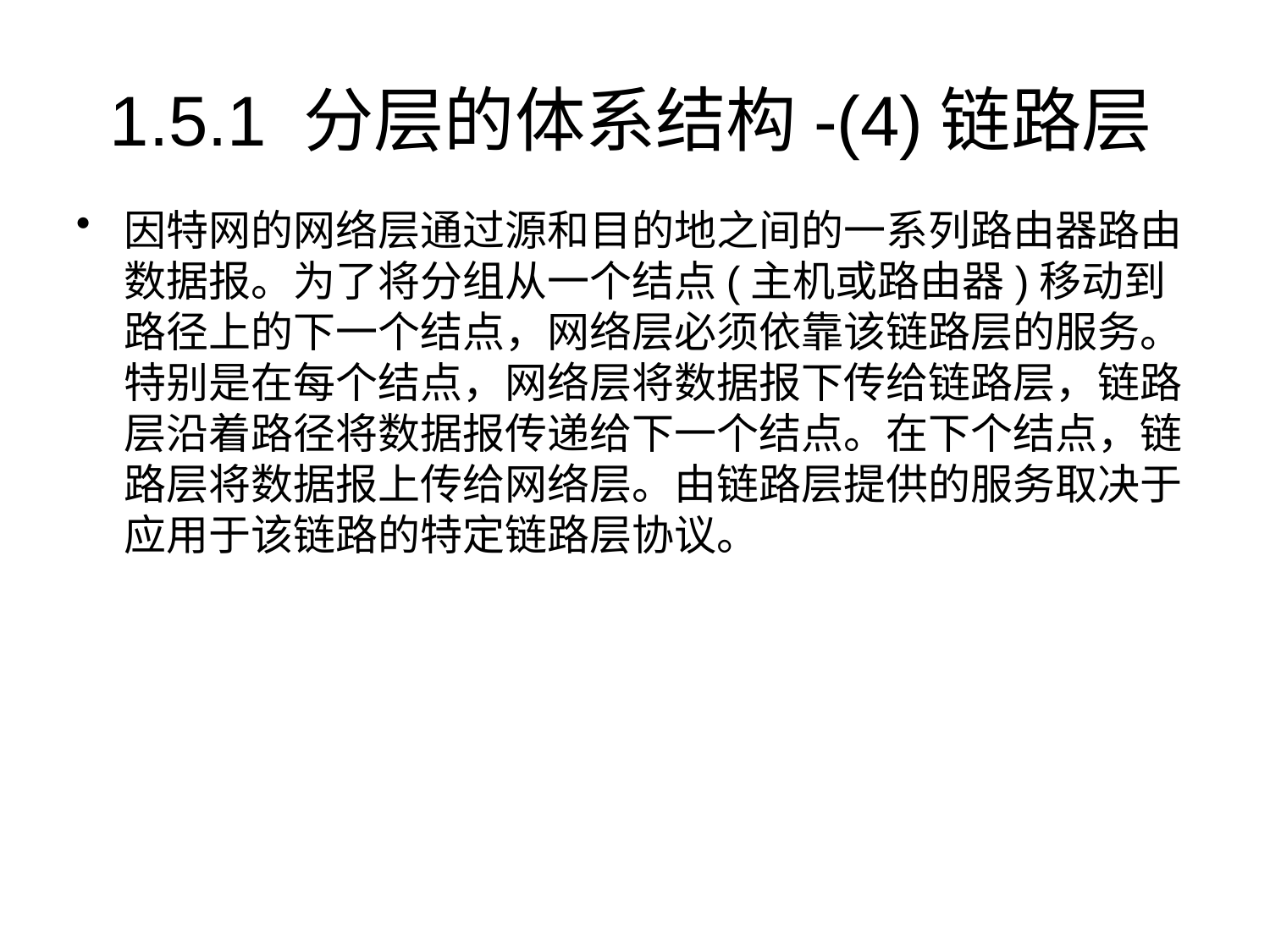

# 1.5.1 分层的体系结构-(4)链路层
因特网的网络层通过源和目的地之间的一系列路由器路由数据报。为了将分组从一个结点(主机或路由器)移动到路径上的下一个结点，网络层必须依靠该链路层的服务。特别是在每个结点，网络层将数据报下传给链路层，链路层沿着路径将数据报传递给下一个结点。在下个结点，链路层将数据报上传给网络层。由链路层提供的服务取决于应用于该链路的特定链路层协议。